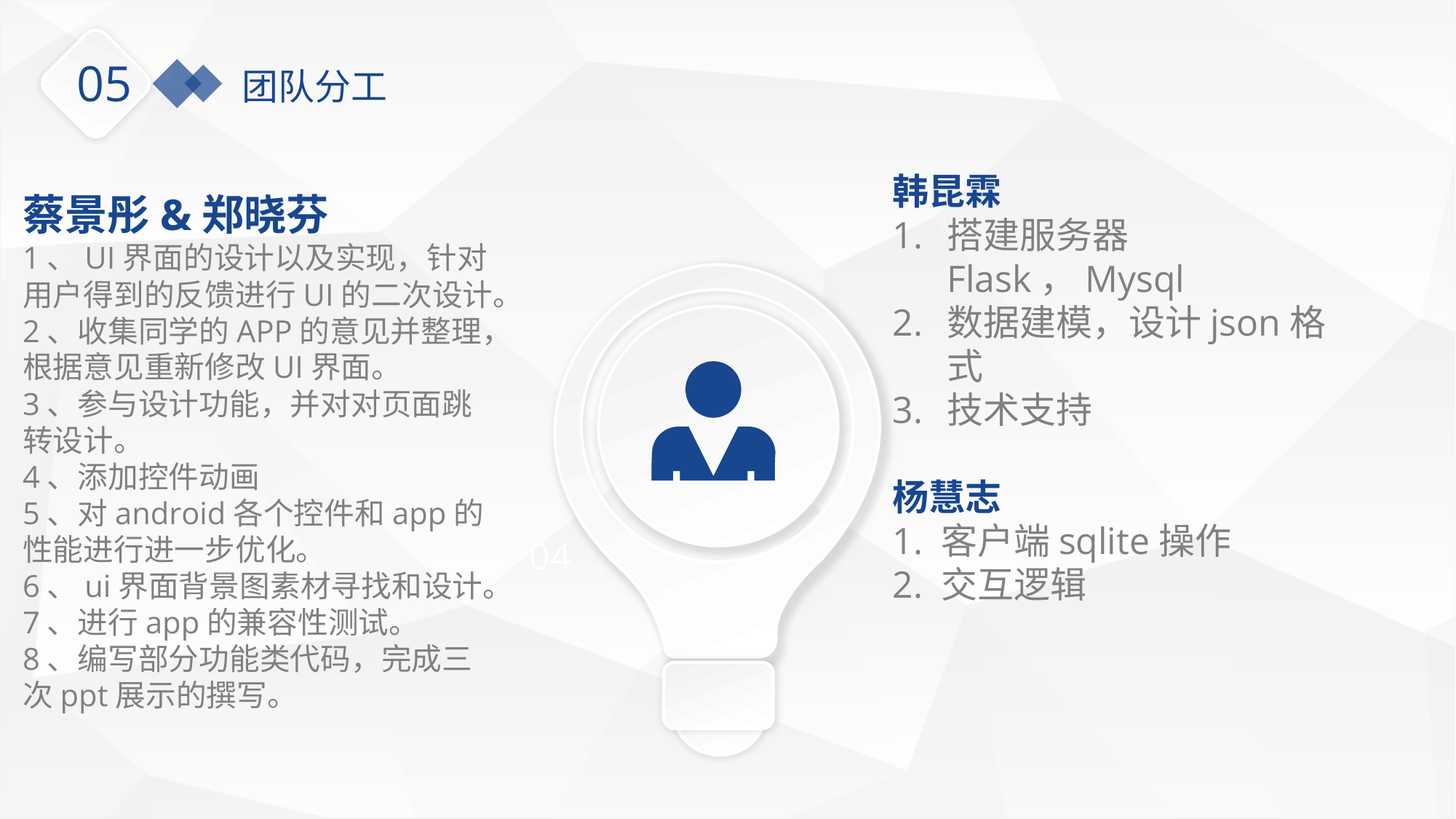

05
团队分工

韩昆霖
搭建服务器Flask，Mysql
数据建模，设计json格式
技术支持

杨慧志
1. 客户端sqlite操作
2. 交互逻辑

蔡景彤&郑晓芬
1、UI界面的设计以及实现，针对用户得到的反馈进行UI的二次设计。
2、收集同学的APP的意见并整理，根据意见重新修改UI界面。
3、参与设计功能，并对对页面跳转设计。
4、添加控件动画
5、对android各个控件和app的性能进行进一步优化。
6、ui界面背景图素材寻找和设计。
7、进行app的兼容性测试。
8、编写部分功能类代码，完成三次ppt展示的撰写。

04